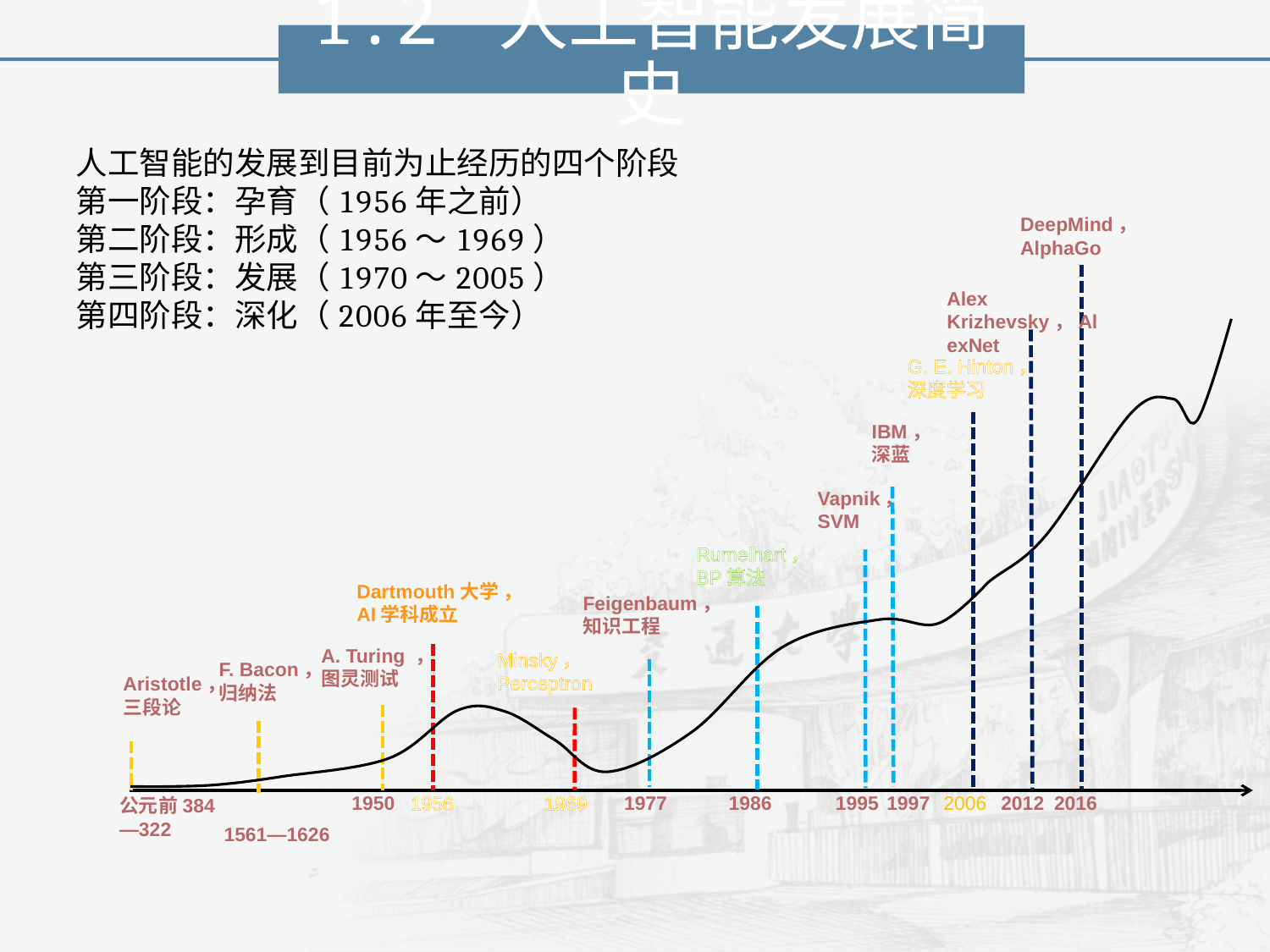

1.2 人工智能发展简史
人工智能的发展到目前为止经历的四个阶段
第一阶段：孕育（1956年之前）
第二阶段：形成（1956～1969）
第三阶段：发展（1970～2005）
第四阶段：深化（2006年至今）
DeepMind，
AlphaGo
Alex Krizhevsky，AlexNet

G. E. Hinton，
深度学习
IBM，
深蓝
Vapnik，
SVM
Rumelhart，
BP算法
Dartmouth大学 ，
AI学科成立
Feigenbaum，
知识工程
A. Turing ，
图灵测试
Minsky，
Perceptron
F. Bacon，
归纳法
Aristotle，
三段论
1995
1997
2006
2012
2016
1950
1956
1969
1977
1986
公元前384—322
1561—1626
22